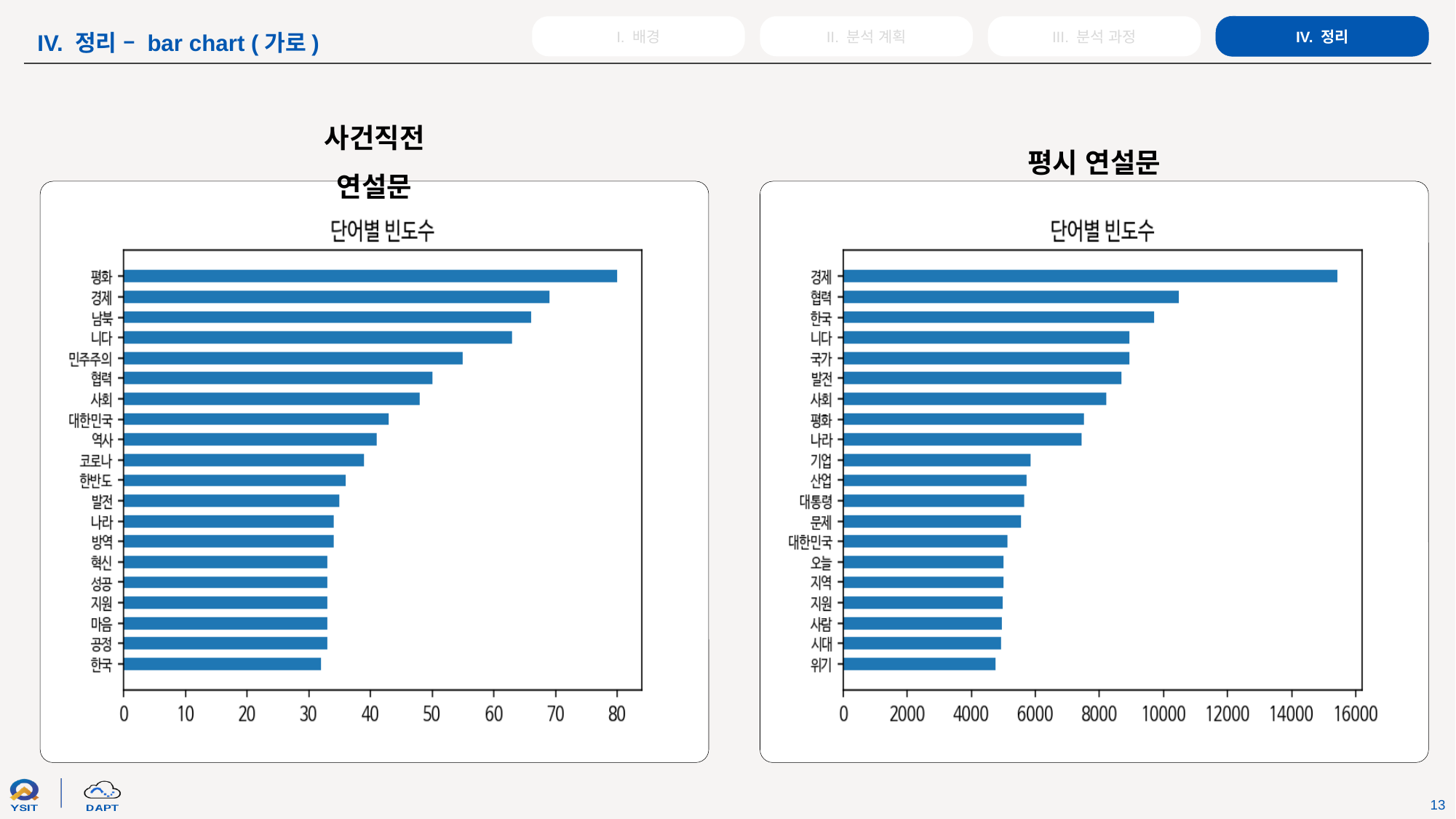

I. 배경
II. 분석 계획
III. 분석 과정
IV. 정리
IV. 정리 – bar chart (가로)
사건직전 연설문
평시 연설문